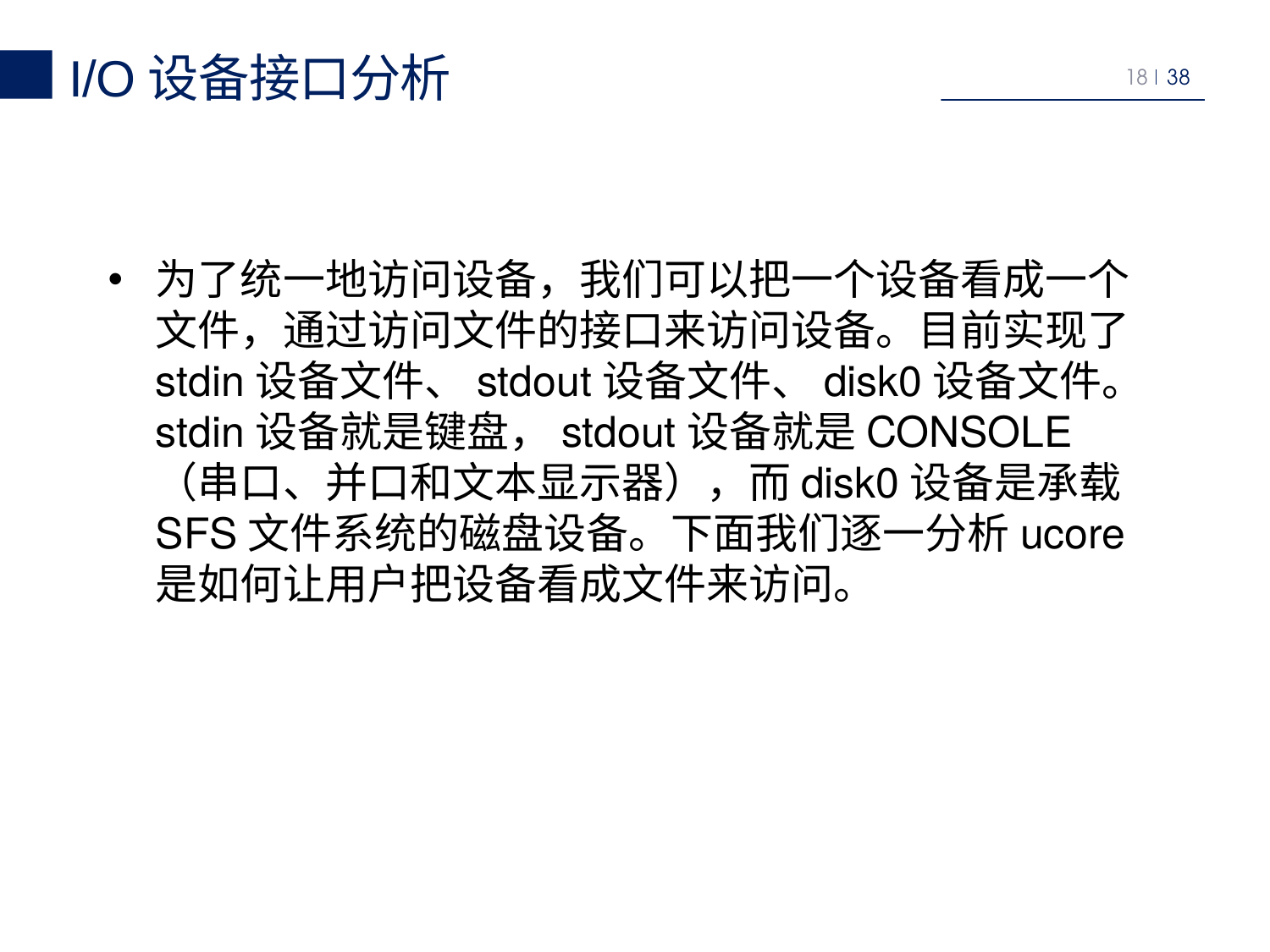

I/O设备接口分析

18
为了统一地访问设备，我们可以把一个设备看成一个文件，通过访问文件的接口来访问设备。目前实现了stdin设备文件、stdout设备文件、disk0设备文件。stdin设备就是键盘，stdout设备就是CONSOLE（串口、并口和文本显示器），而disk0设备是承载SFS文件系统的磁盘设备。下面我们逐一分析ucore是如何让用户把设备看成文件来访问。